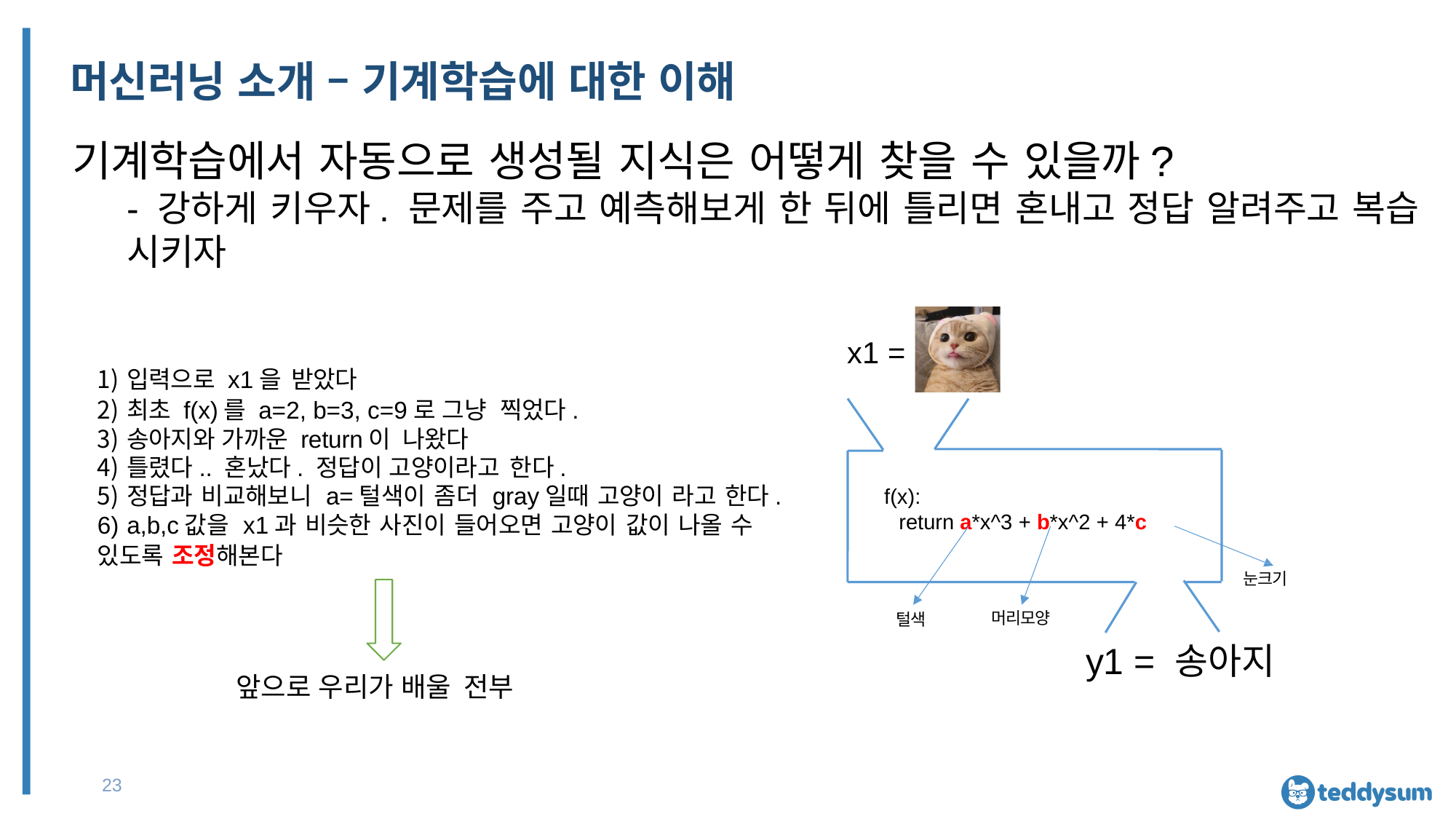

# 머신러닝 소개 – 기계학습에 대한 이해
기계학습에서 자동으로 생성될 지식은 어떻게 찾을 수 있을까?
- 강하게 키우자. 문제를 주고 예측해보게 한 뒤에 틀리면 혼내고 정답 알려주고 복습 시키자

x1 =
입력으로 x1을 받았다
최초 f(x)를 a=2, b=3, c=9로 그냥 찍었다.
송아지와 가까운 return이 나왔다
틀렸다.. 혼났다. 정답이 고양이라고 한다.
정답과 비교해보니 a=털색이 좀더 gray일때 고양이 라고 한다.
a,b,c값을 x1과 비슷한 사진이 들어오면 고양이 값이 나올 수
있도록 조정해본다

f(x):
return a*x^3 + b*x^2 + 4*c

눈크기

머리모양
털색
y1 = 송아지
앞으로 우리가 배울 전부
23